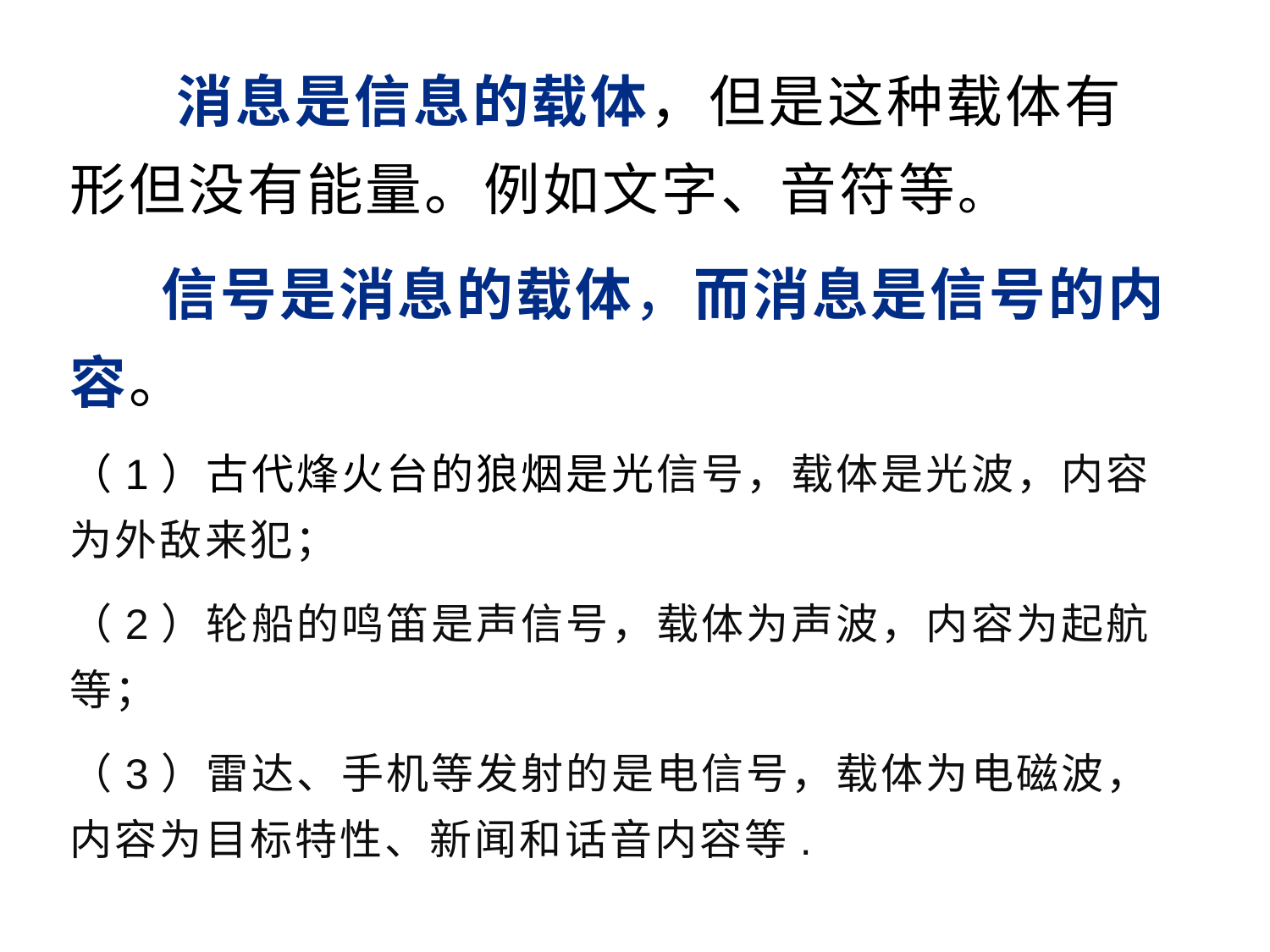

消息是信息的载体，但是这种载体有形但没有能量。例如文字、音符等。
     信号是消息的载体，而消息是信号的内容。
（1）古代烽火台的狼烟是光信号，载体是光波，内容为外敌来犯；
（2）轮船的鸣笛是声信号，载体为声波，内容为起航等；
（3）雷达、手机等发射的是电信号，载体为电磁波，内容为目标特性、新闻和话音内容等.